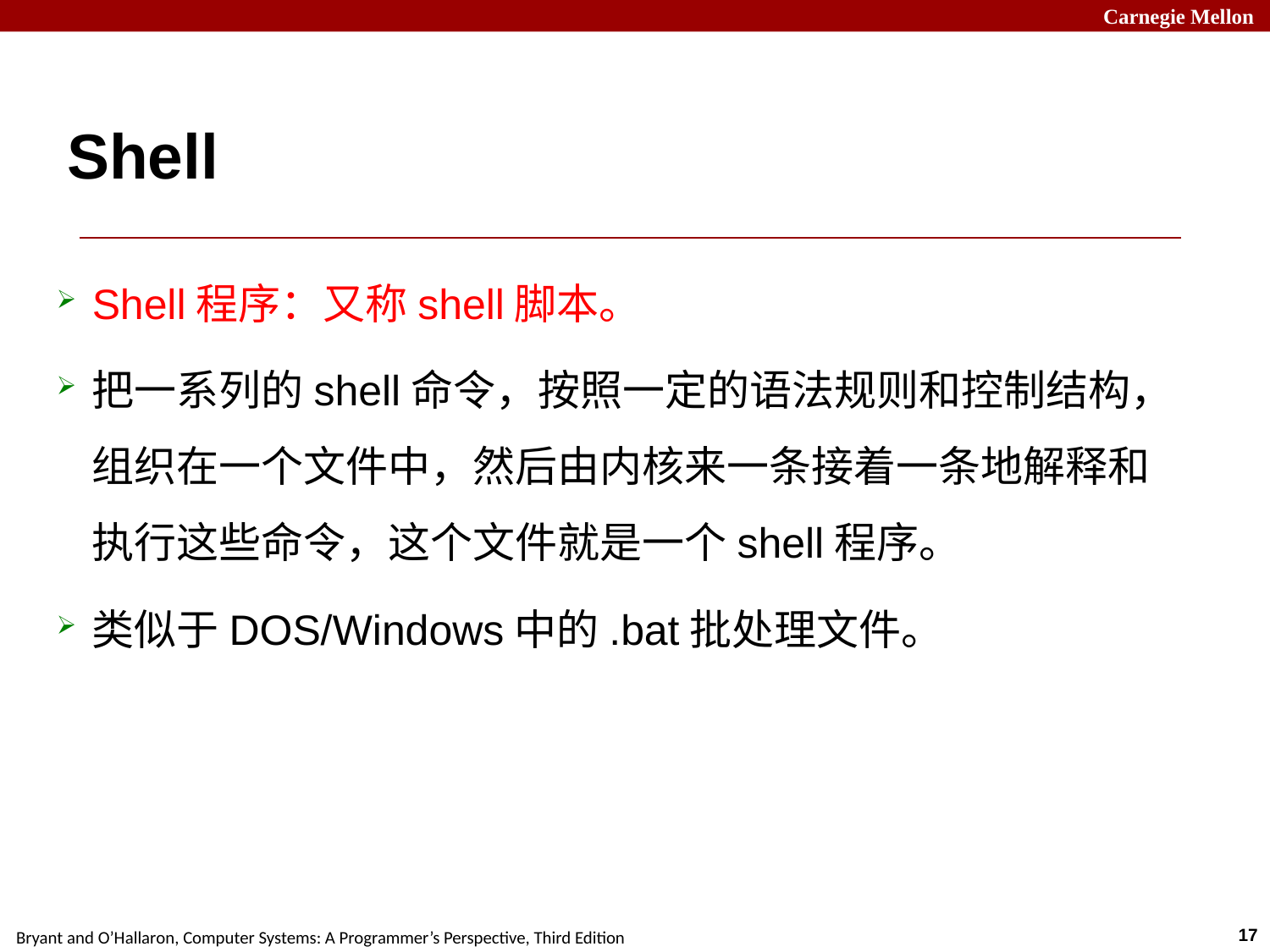

# Shell
Shell程序：又称shell脚本。
把一系列的shell命令，按照一定的语法规则和控制结构，组织在一个文件中，然后由内核来一条接着一条地解释和执行这些命令，这个文件就是一个shell程序。
类似于DOS/Windows中的.bat批处理文件。